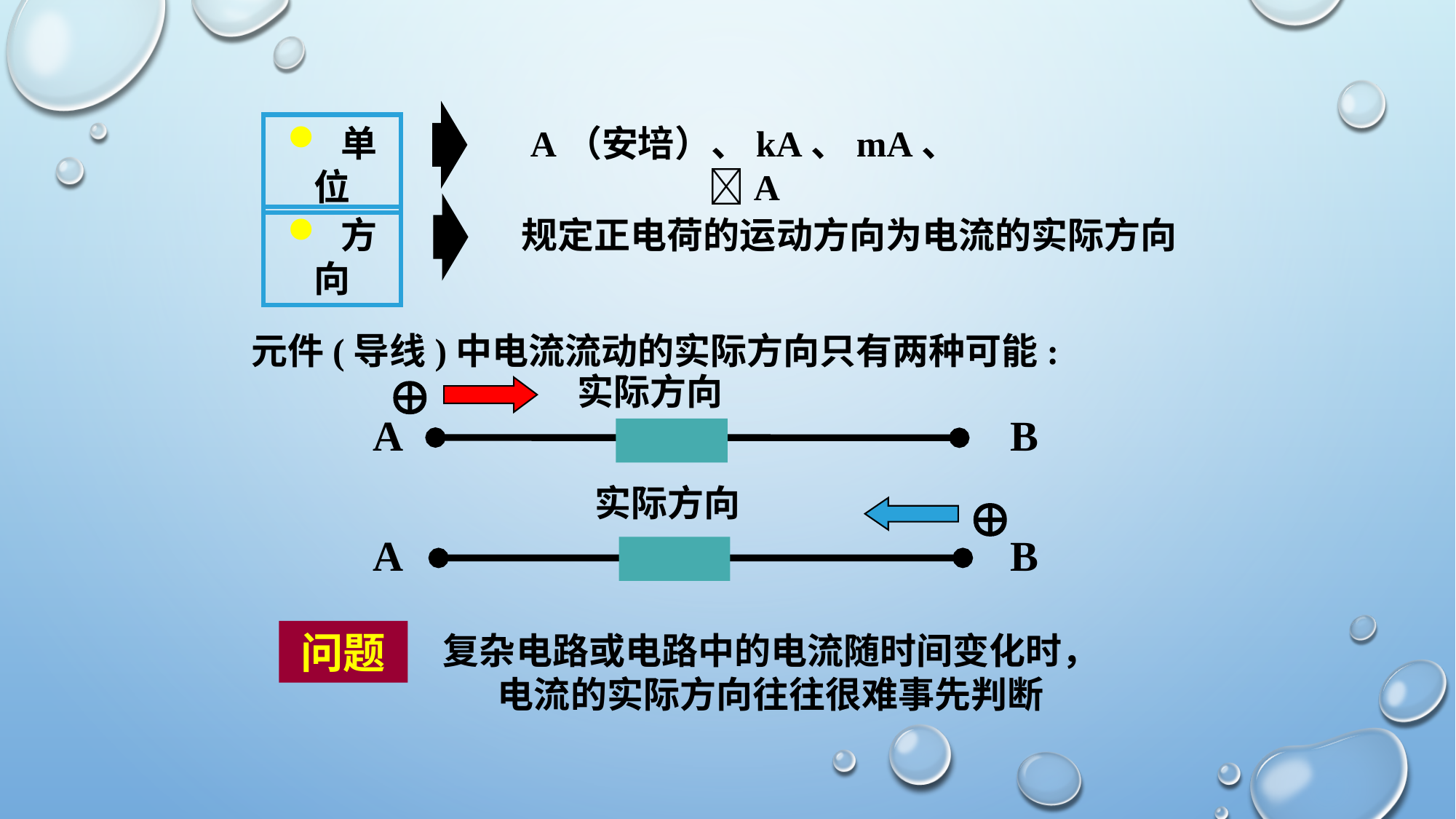

单位
A（安培）、kA、mA、μA

规定正电荷的运动方向为电流的实际方向
 方向
元件(导线)中电流流动的实际方向只有两种可能:
⊕
实际方向

A
B

⊕
实际方向

A
B

问题
复杂电路或电路中的电流随时间变化时，电流的实际方向往往很难事先判断